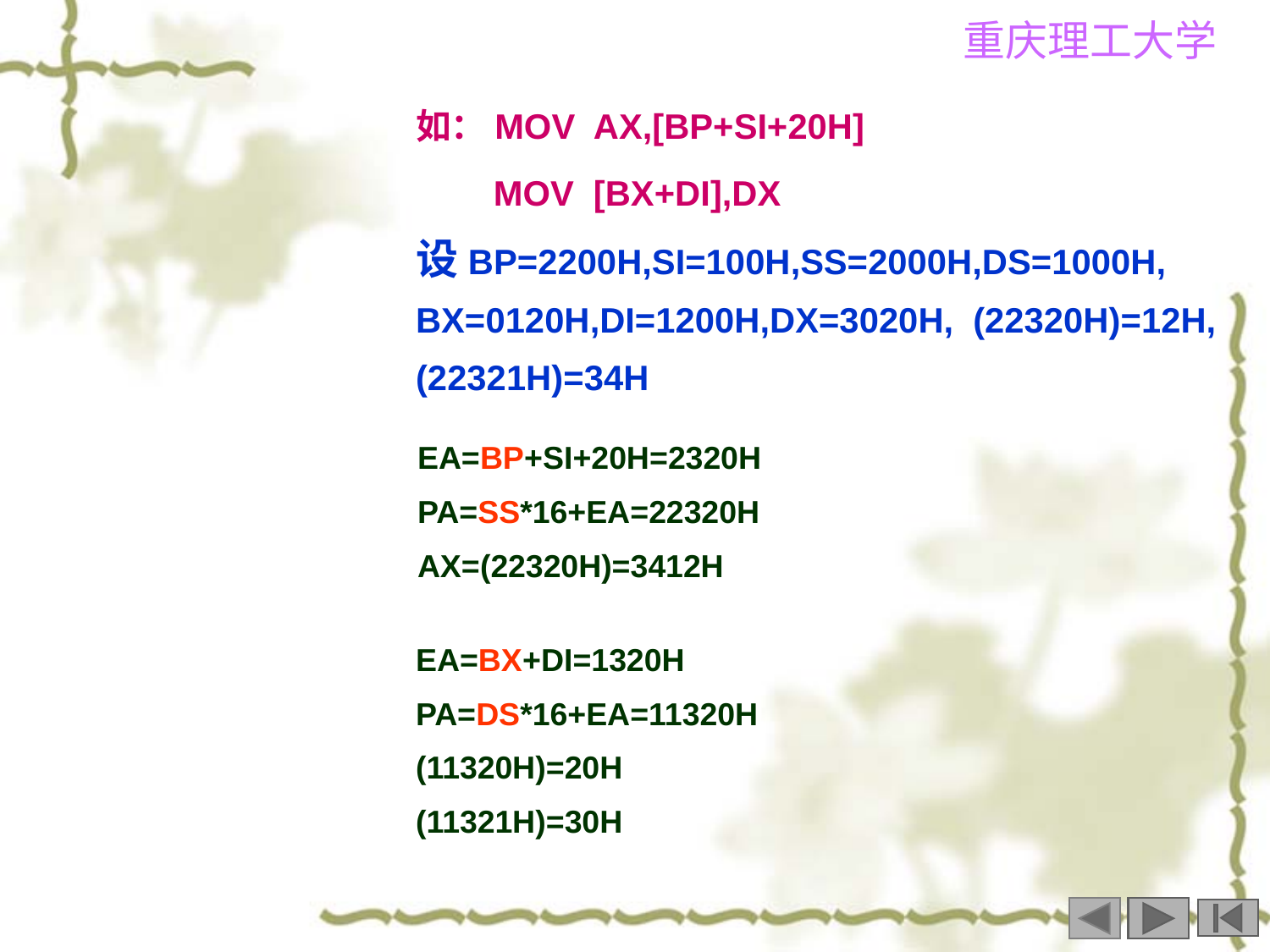

如：MOV  AX,[BP+SI+20H]
        MOV  [BX+DI],DX
设BP=2200H,SI=100H,SS=2000H,DS=1000H,
BX=0120H,DI=1200H,DX=3020H,  (22320H)=12H,(22321H)=34H
EA=BP+SI+20H=2320H
PA=SS*16+EA=22320H
AX=(22320H)=3412H

EA=BX+DI=1320H
PA=DS*16+EA=11320H
(11320H)=20H
(11321H)=30H